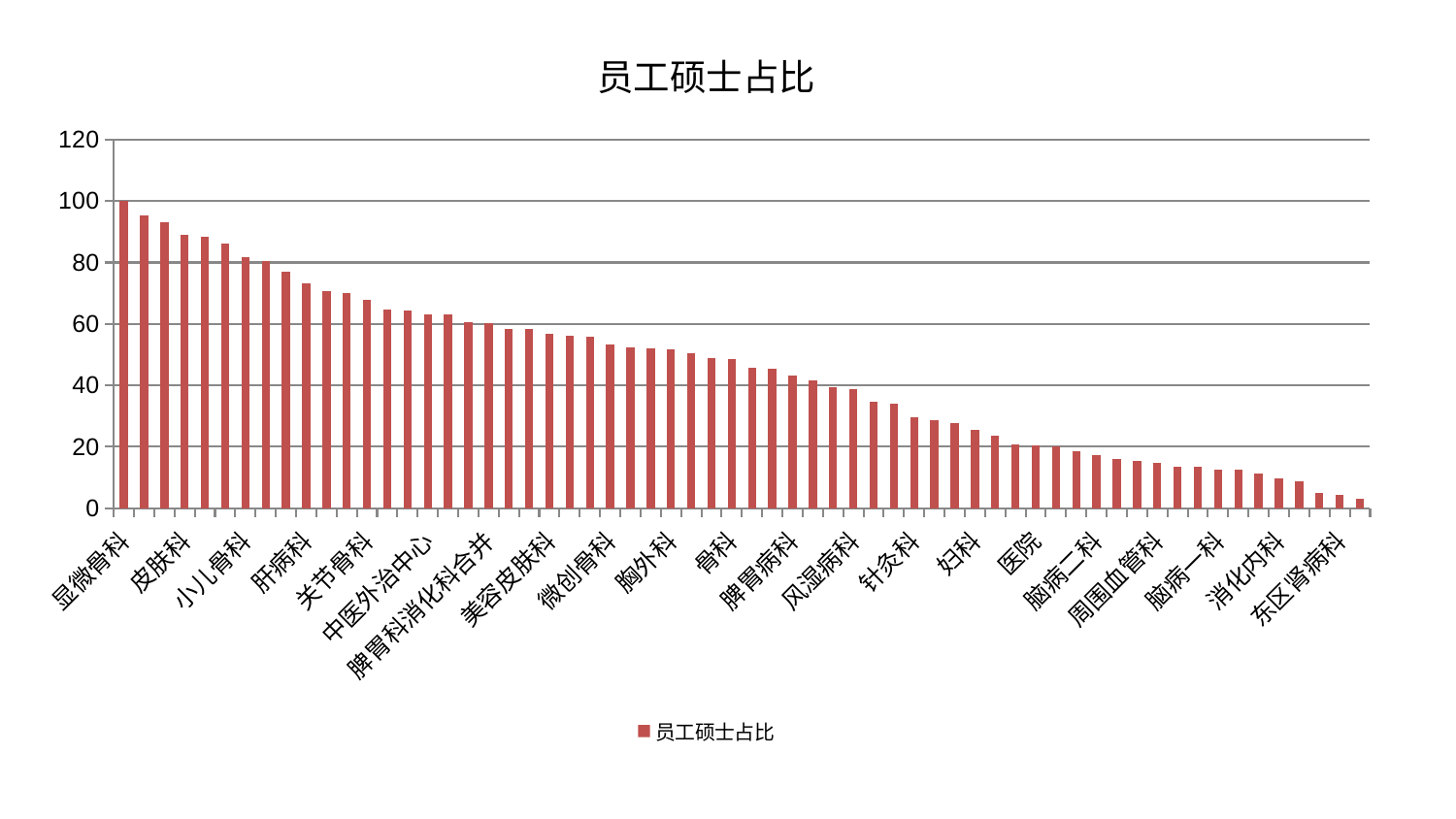

### Chart: 员工硕士占比

| Category | 员工硕士占比 |
|---|---|
| 显微骨科 | 99.99999999999999 |
| 妇二科 | 95.37898380467672 |
| 口腔科 | 93.25116708531145 |
| 皮肤科 | 89.0964295002248 |
| 肾脏内科 | 88.2629475821624 |
| 内分泌科 | 86.02016678274018 |
| 小儿骨科 | 81.68150836275885 |
| 老年医学科 | 80.50142244455832 |
| 眼科 | 77.06290232207327 |
| 肝病科 | 73.0972085745293 |
| 呼吸内科 | 70.55467269046771 |
| 心病一科 | 70.1108654281454 |
| 关节骨科 | 67.95091795508462 |
| 泌尿外科 | 64.65866688571322 |
| 耳鼻喉科 | 64.35955859031687 |
| 中医外治中心 | 63.21282411865277 |
| 推拿科 | 63.19031635832292 |
| 脑病三科 | 60.571144401259666 |
| 脾胃科消化科合并 | 60.40739152629782 |
| 身心医学科 | 58.51488443495006 |
| 肿瘤内科 | 58.232338418203895 |
| 美容皮肤科 | 56.7136873360692 |
| 乳腺甲状腺外科 | 56.04915113775696 |
| 康复科 | 55.75024512563305 |
| 微创骨科 | 53.41072447185999 |
| 肾病科 | 52.37206936944873 |
| 心病四科 | 52.07500753975828 |
| 胸外科 | 51.8268015486156 |
| 肛肠科 | 50.43021192054087 |
| 综合内科 | 49.03115427045634 |
| 骨科 | 48.70833042319886 |
| 儿科 | 45.876158310605184 |
| 男科 | 45.45980078792452 |
| 脾胃病科 | 43.3671783958946 |
| 治未病中心 | 41.78008565457834 |
| 小儿推拿科 | 39.379004059159406 |
| 风湿病科 | 38.66125213722088 |
| 创伤骨科 | 34.71916495319923 |
| 肝胆外科 | 33.9056417330808 |
| 针灸科 | 29.57880129994344 |
| 神经内科 | 28.611593816684323 |
| 中医经典科 | 27.642500501092332 |
| 妇科 | 25.526615523415405 |
| 血液科 | 23.516358380664194 |
| 产科 | 20.864508732329288 |
| 医院 | 20.541402115823722 |
| 神经外科 | 20.12877708303818 |
| 普通外科 | 18.594047783216773 |
| 脑病二科 | 17.268115120643404 |
| 东区重症医学科 | 15.989039152221704 |
| 心病三科 | 15.494592800352818 |
| 周围血管科 | 14.749220054145516 |
| 妇科妇二科合并 | 13.466046926729078 |
| 运动损伤骨科 | 13.450651533289378 |
| 脑病一科 | 12.56663019692311 |
| 脊柱骨科 | 12.426681366231648 |
| 重症医学科 | 11.458865380266044 |
| 消化内科 | 9.61707578795624 |
| 心血管内科 | 8.777199622075651 |
| 心病二科 | 5.086291070611489 |
| 东区肾病科 | 4.351702319961163 |
| 西区重症医学科 | 3.0824854090116918 |
78